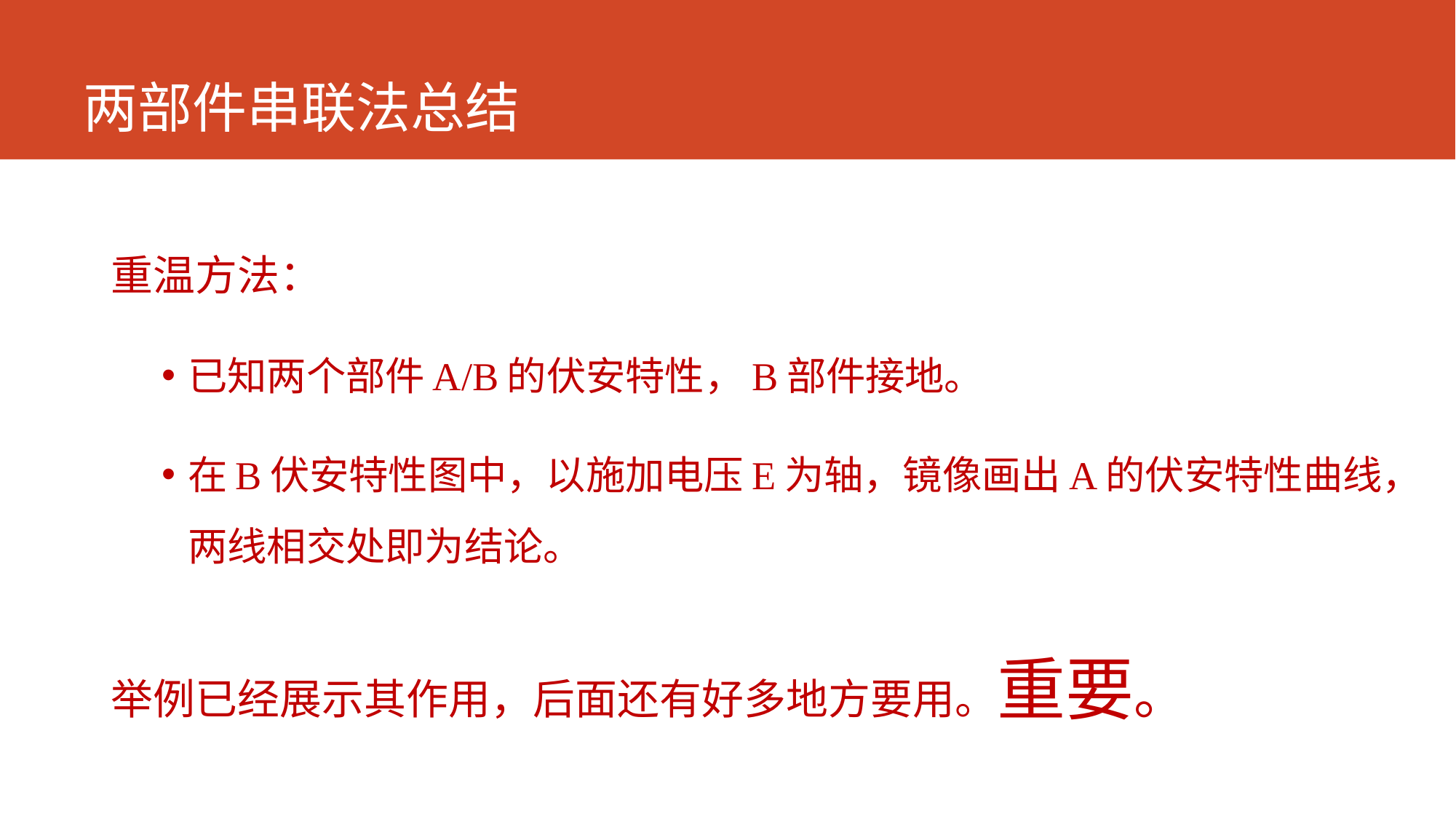

# 两部件串联法总结
重温方法：
已知两个部件A/B的伏安特性，B部件接地。
在B伏安特性图中，以施加电压E为轴，镜像画出A的伏安特性曲线，两线相交处即为结论。
举例已经展示其作用，后面还有好多地方要用。重要。